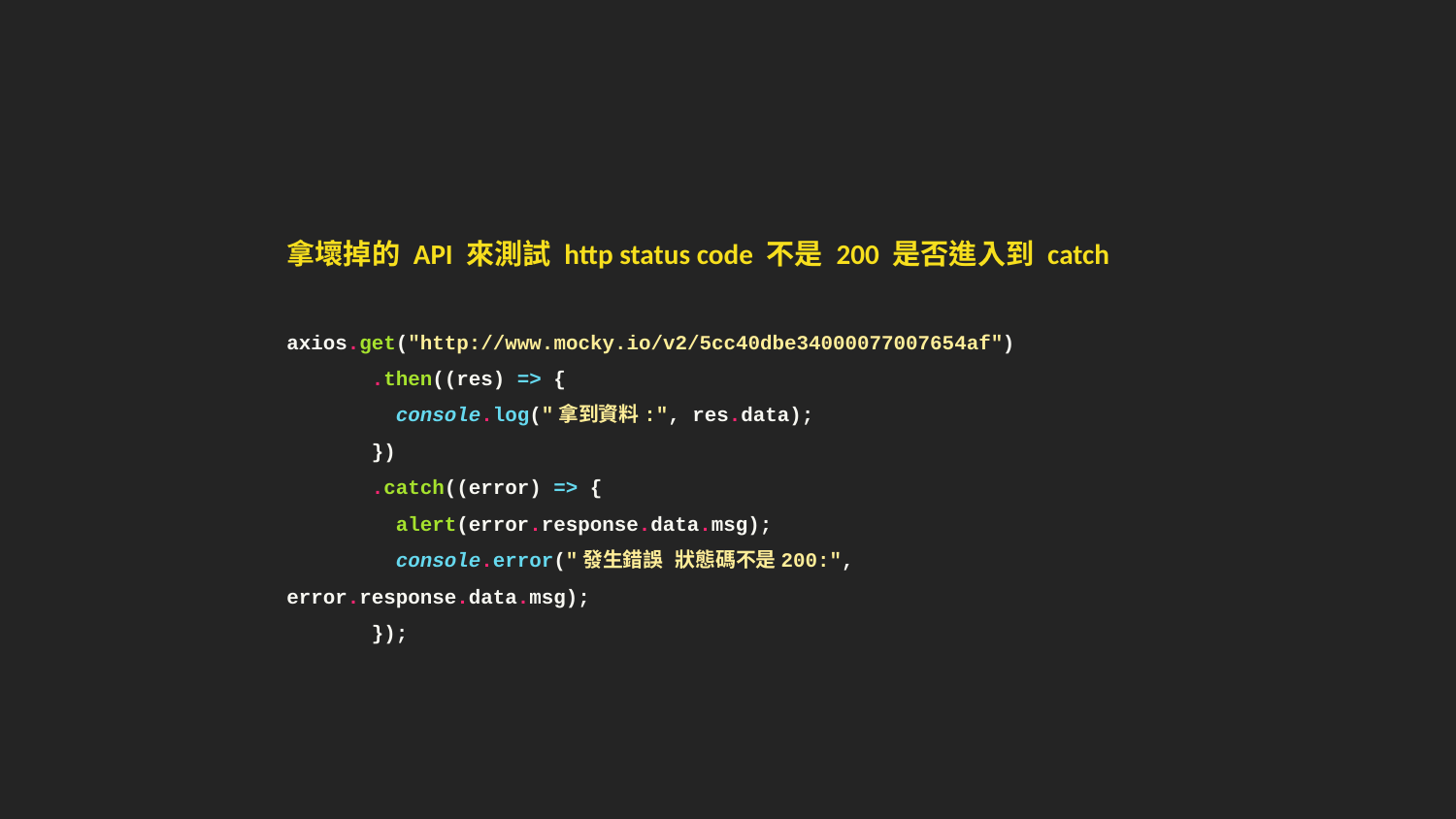

拿壞掉的 API 來測試 http status code 不是 200 是否進入到 catch
axios.get("http://www.mocky.io/v2/5cc40dbe34000077007654af")
       .then((res) => {
         console.log("拿到資料:", res.data);
       })
       .catch((error) => {
         alert(error.response.data.msg);
         console.error("發生錯誤 狀態碼不是200:", error.response.data.msg);
       });